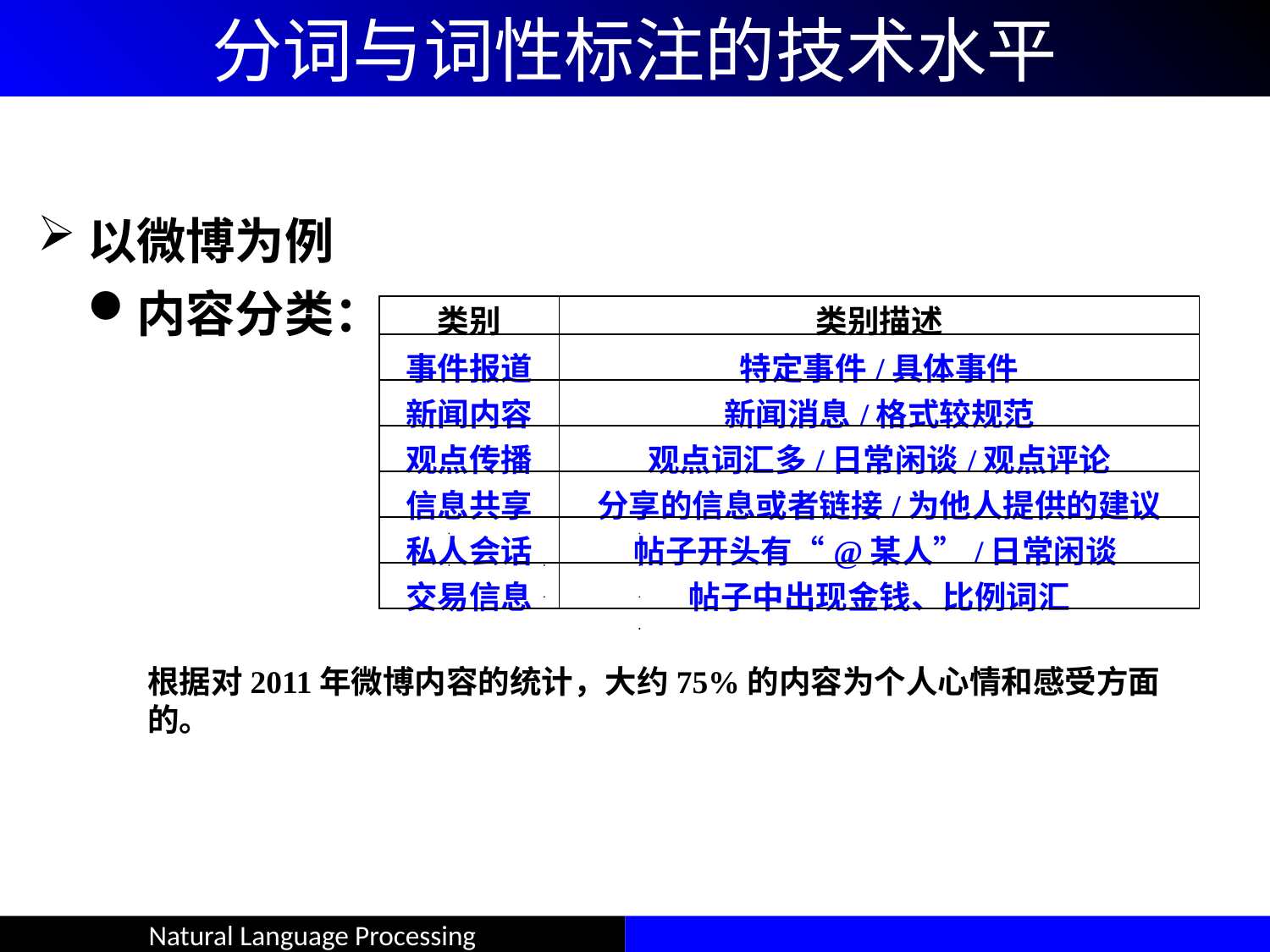

# 分词与词性标注的技术水平

以微博为例
内容分类：
| 类别 | 类别描述 |
| --- | --- |
| 事件报道 | 特定事件/具体事件 |
| 新闻内容 | 新闻消息/格式较规范 |
| 观点传播 | 观点词汇多/日常闲谈/观点评论 |
| 信息共享 | 分享的信息或者链接/为他人提供的建议 |
| 私人会话 | 帖子开头有“@某人”/日常闲谈 |
| 交易信息 | 帖子中出现金钱、比例词汇 |

根据对2011年微博内容的统计，大约75%的内容为个人心情和感受方面的。